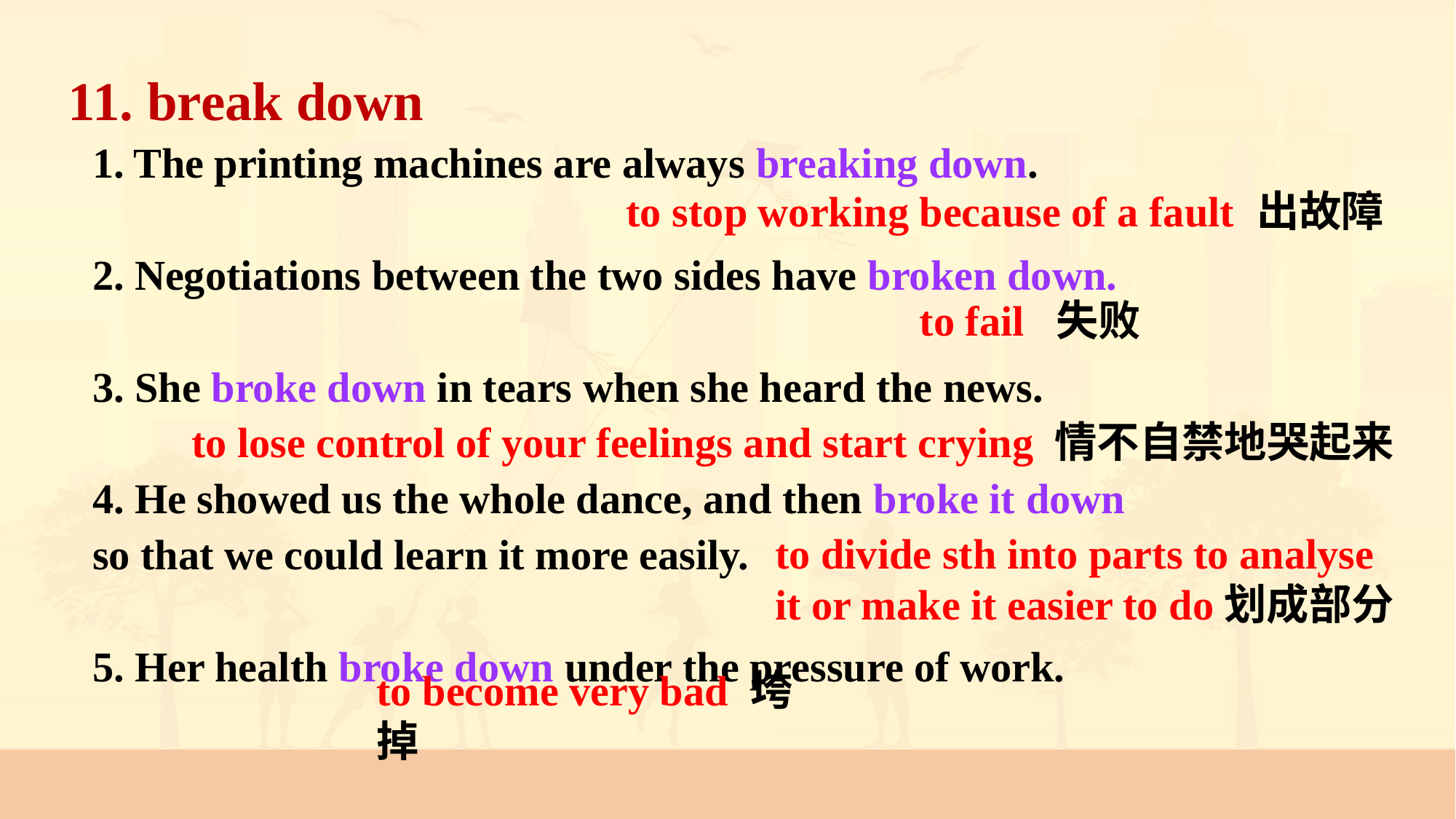

11. break down
The printing machines are always breaking down.

2. Negotiations between the two sides have broken down.

3. She broke down in tears when she heard the news.

4. He showed us the whole dance, and then broke it down
so that we could learn it more easily.

5. Her health broke down under the pressure of work.
to stop working because of a fault 出故障
 to fail  失败
to lose control of your feelings and start crying 情不自禁地哭起来
to divide sth into parts to analyse it or make it easier to do划成部分
to become very bad 垮掉